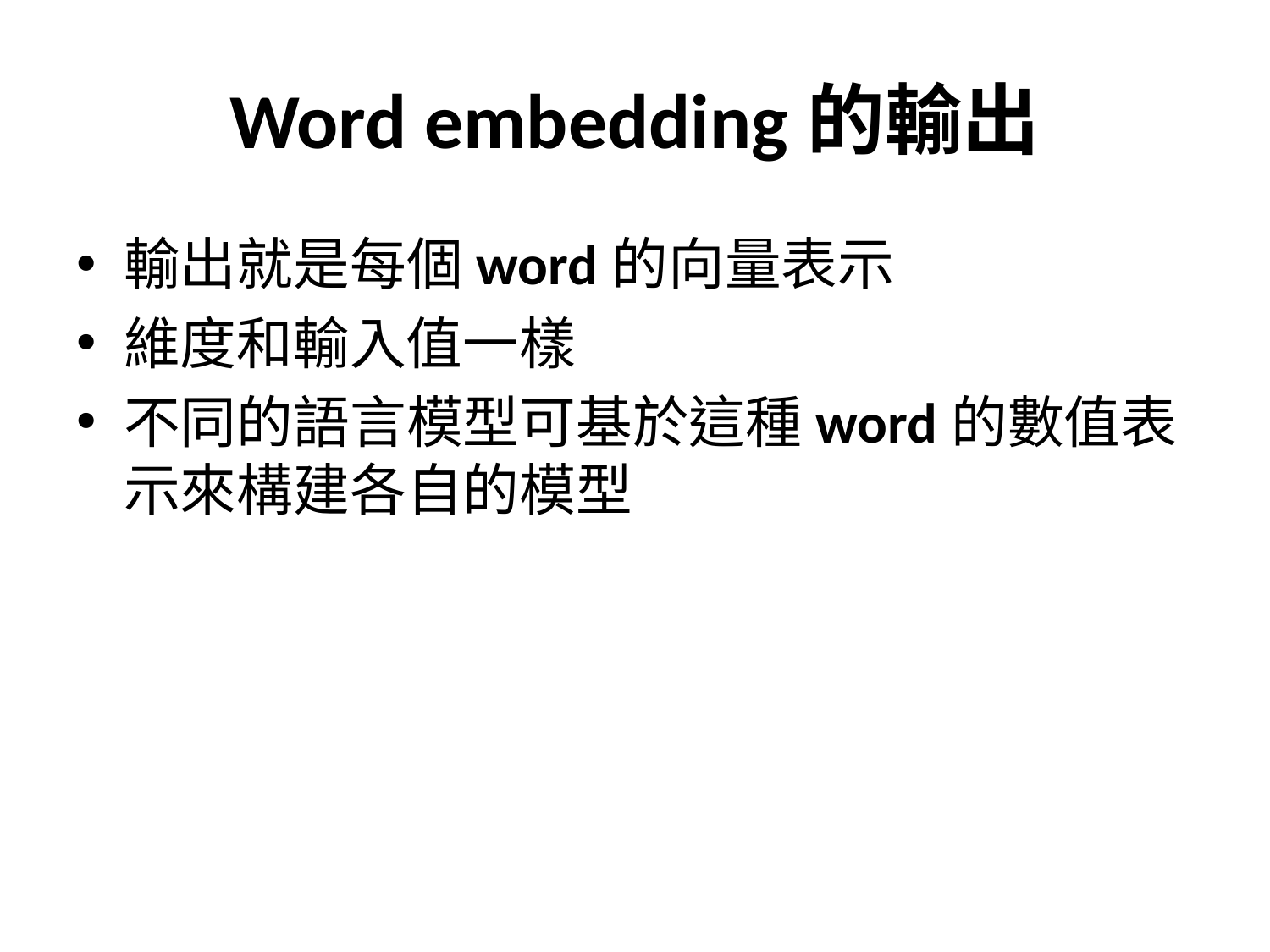

# Word embedding的輸出
輸出就是每個word的向量表示
維度和輸入值一樣
不同的語言模型可基於這種word的數值表示來構建各自的模型